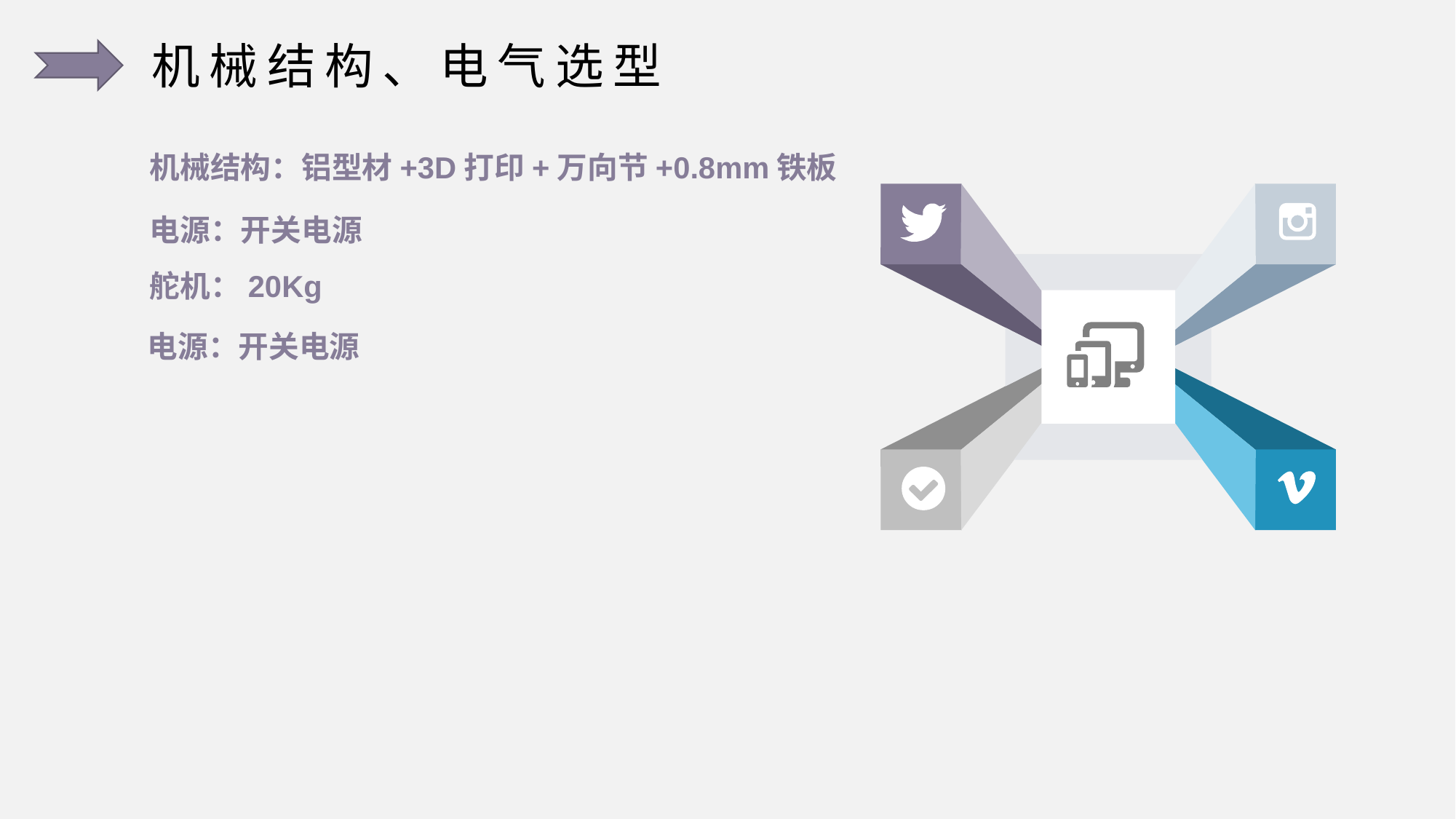

机械结构、电气选型

机械结构：铝型材+3D打印+万向节+0.8mm铁板

电源：开关电源
舵机：20Kg
电源：开关电源